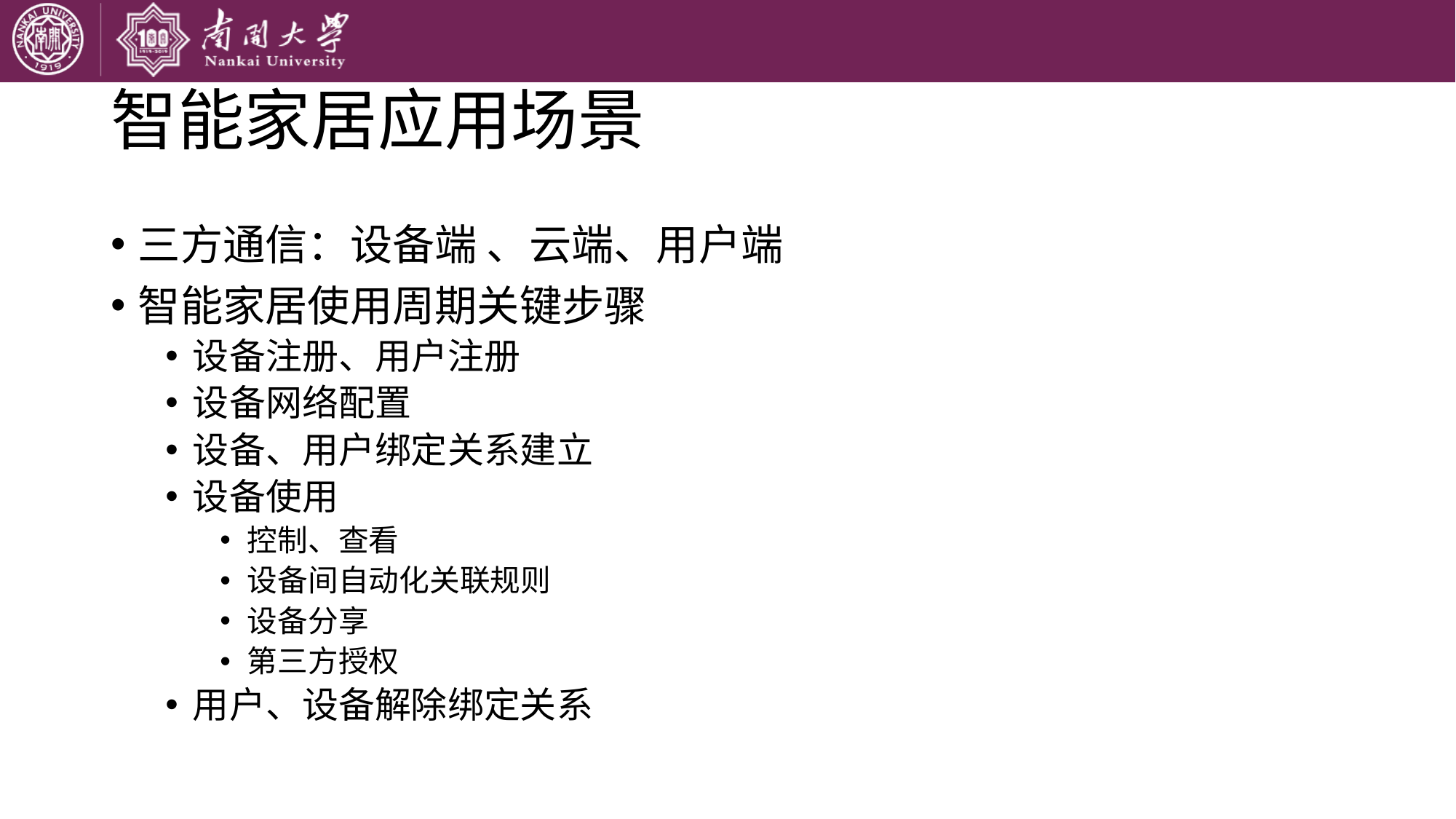

# 智能家居应用场景
三方通信：设备端 、云端、用户端
智能家居使用周期关键步骤
设备注册、用户注册
设备网络配置
设备、用户绑定关系建立
设备使用
控制、查看
设备间自动化关联规则
设备分享
第三方授权
用户、设备解除绑定关系